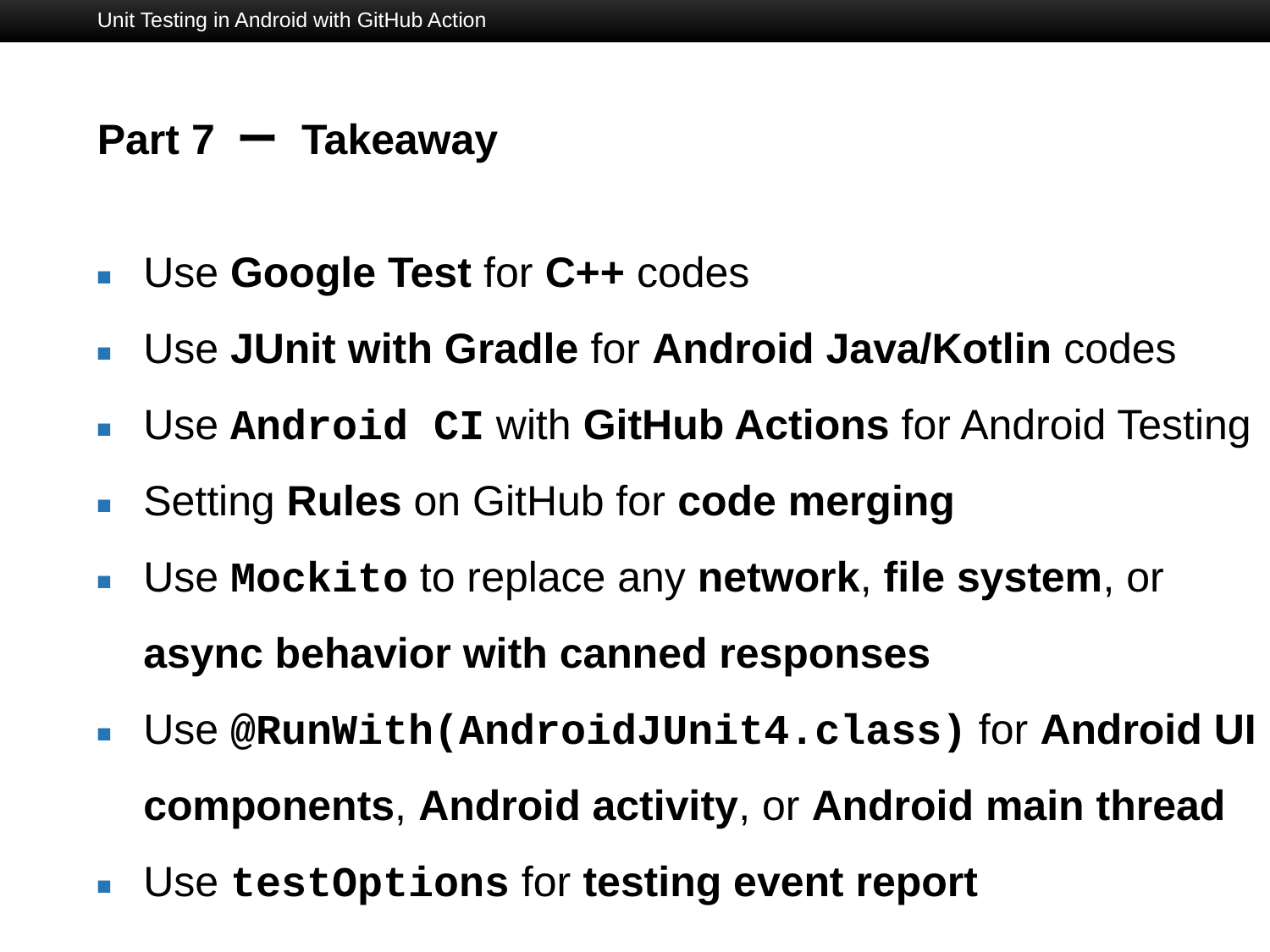

Unit Testing in Android with GitHub Action

# Part 7 ー Takeaway
Use Google Test for C++ codes
Use JUnit with Gradle for Android Java/Kotlin codes
Use Android CI with GitHub Actions for Android Testing
Setting Rules on GitHub for code merging
Use Mockito to replace any network, file system, or async behavior with canned responses
Use @RunWith(AndroidJUnit4.class) for Android UI components, Android activity, or Android main thread
Use testOptions for testing event report